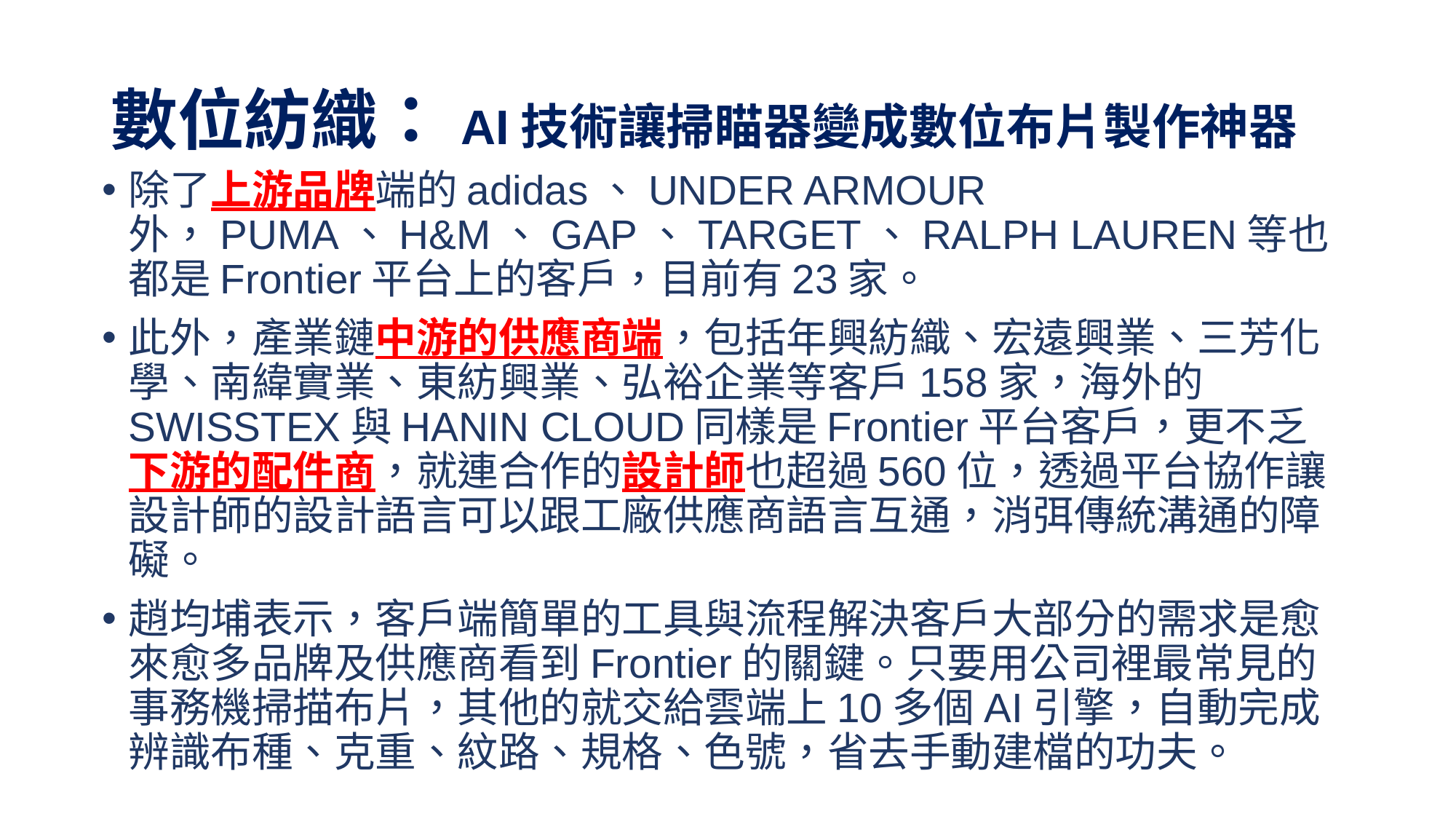

# 數位紡織：AI技術讓掃瞄器變成數位布片製作神器
除了上游品牌端的adidas、UNDER ARMOUR外，PUMA、H&M、GAP、TARGET、RALPH LAUREN等也都是Frontier平台上的客戶，目前有23家。
此外，產業鏈中游的供應商端，包括年興紡織、宏遠興業、三芳化學、南緯實業、東紡興業、弘裕企業等客戶158家，海外的SWISSTEX與HANIN CLOUD同樣是Frontier平台客戶，更不乏下游的配件商，就連合作的設計師也超過560位，透過平台協作讓設計師的設計語言可以跟工廠供應商語言互通，消弭傳統溝通的障礙。
趙均埔表示，客戶端簡單的工具與流程解決客戶大部分的需求是愈來愈多品牌及供應商看到Frontier的關鍵。只要用公司裡最常見的事務機掃描布片，其他的就交給雲端上10多個AI引擎，自動完成辨識布種、克重、紋路、規格、色號，省去手動建檔的功夫。